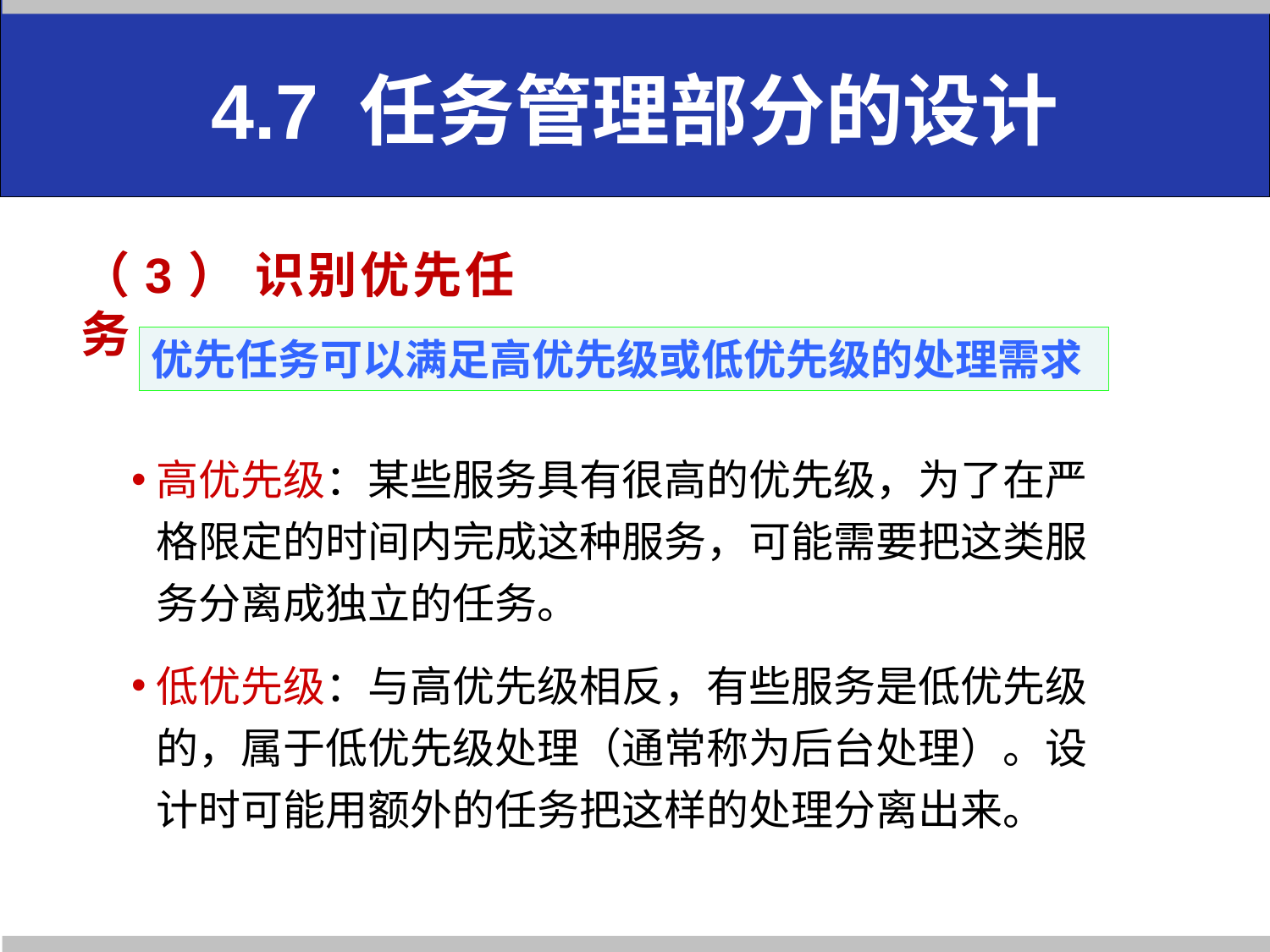

# 4.7 任务管理部分的设计
（3） 识别优先任务
优先任务可以满足高优先级或低优先级的处理需求
高优先级：某些服务具有很高的优先级，为了在严格限定的时间内完成这种服务，可能需要把这类服务分离成独立的任务。
低优先级：与高优先级相反，有些服务是低优先级的，属于低优先级处理（通常称为后台处理）。设计时可能用额外的任务把这样的处理分离出来。
608